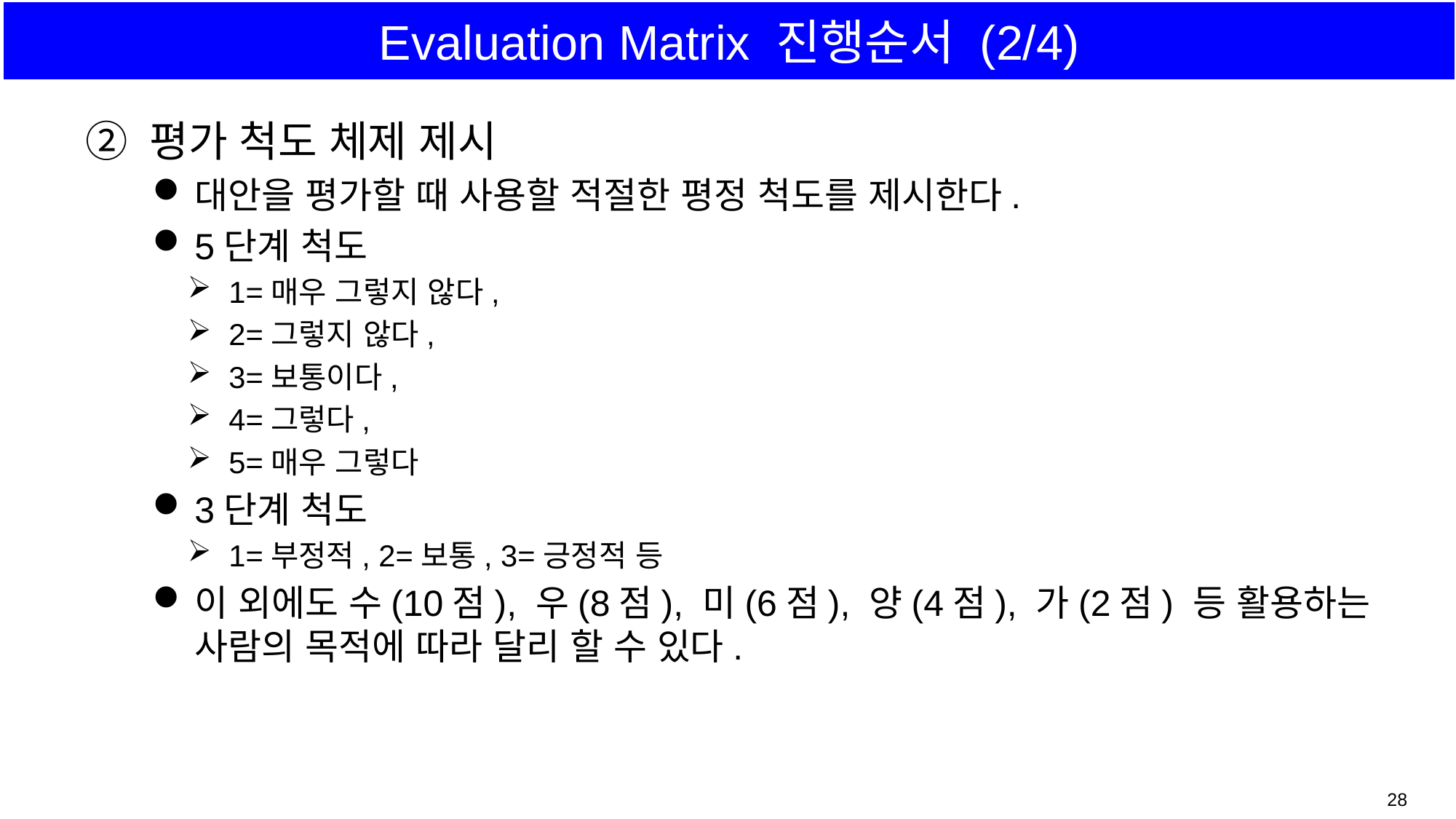

# Evaluation Matrix 진행순서 (2/4)
② 평가 척도 체제 제시
대안을 평가할 때 사용할 적절한 평정 척도를 제시한다.
5단계 척도
1=매우 그렇지 않다,
2=그렇지 않다,
3=보통이다,
4=그렇다,
5=매우 그렇다
3단계 척도
1=부정적, 2=보통, 3=긍정적 등
이 외에도 수(10점), 우(8점), 미(6점), 양(4점), 가(2점) 등 활용하는 사람의 목적에 따라 달리 할 수 있다.